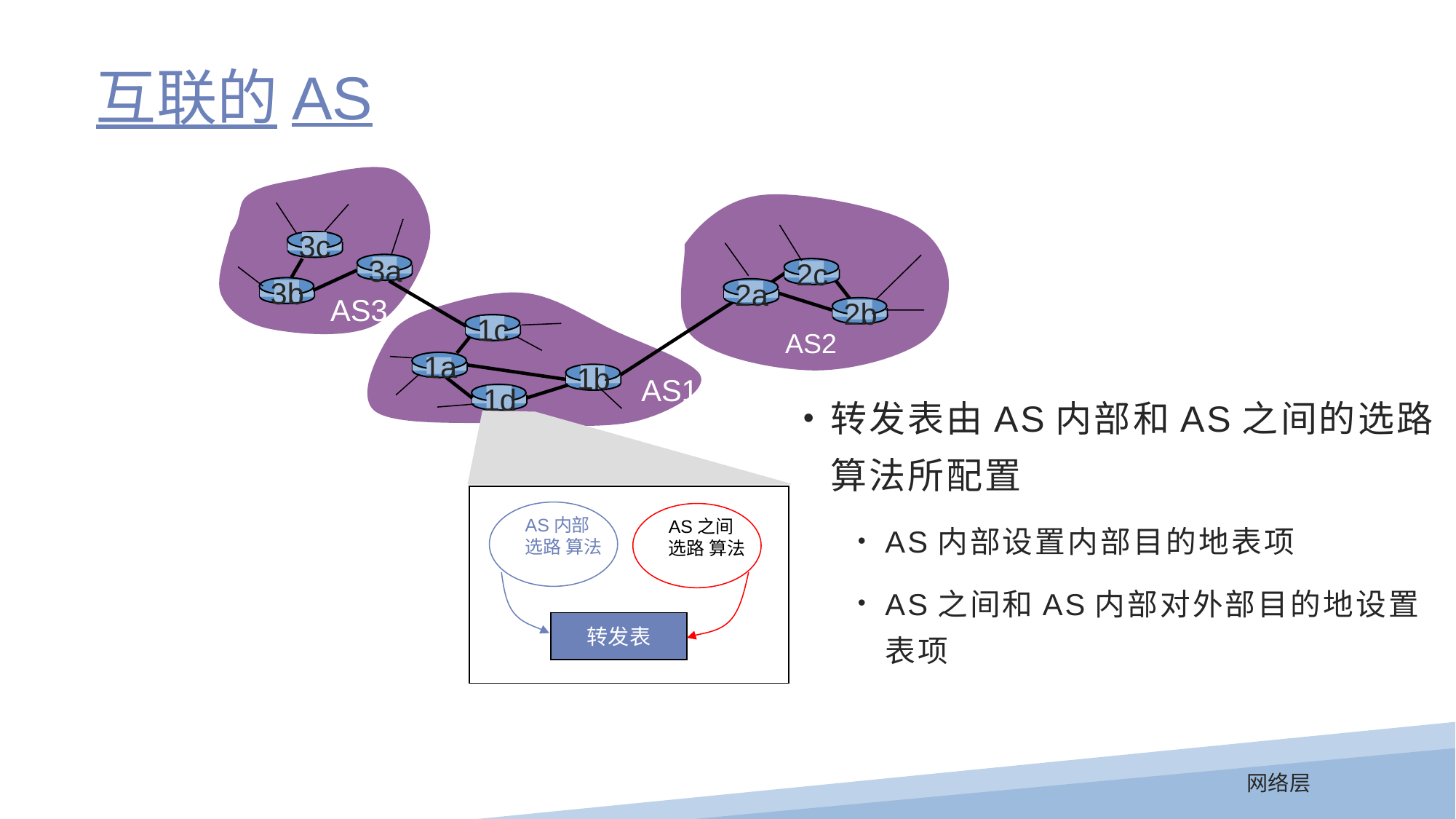

互联的AS

3c

3a
2c

3b

2a

AS3

2b

1c

AS2

1a

1b

AS1

1d

转发表由AS内部和AS之间的选路算法所配置
AS内部设置内部目的地表项
AS之间和AS内部对外部目的地设置表项

AS内部
选路 算法
AS之间
选路 算法

转发表

网络层
26